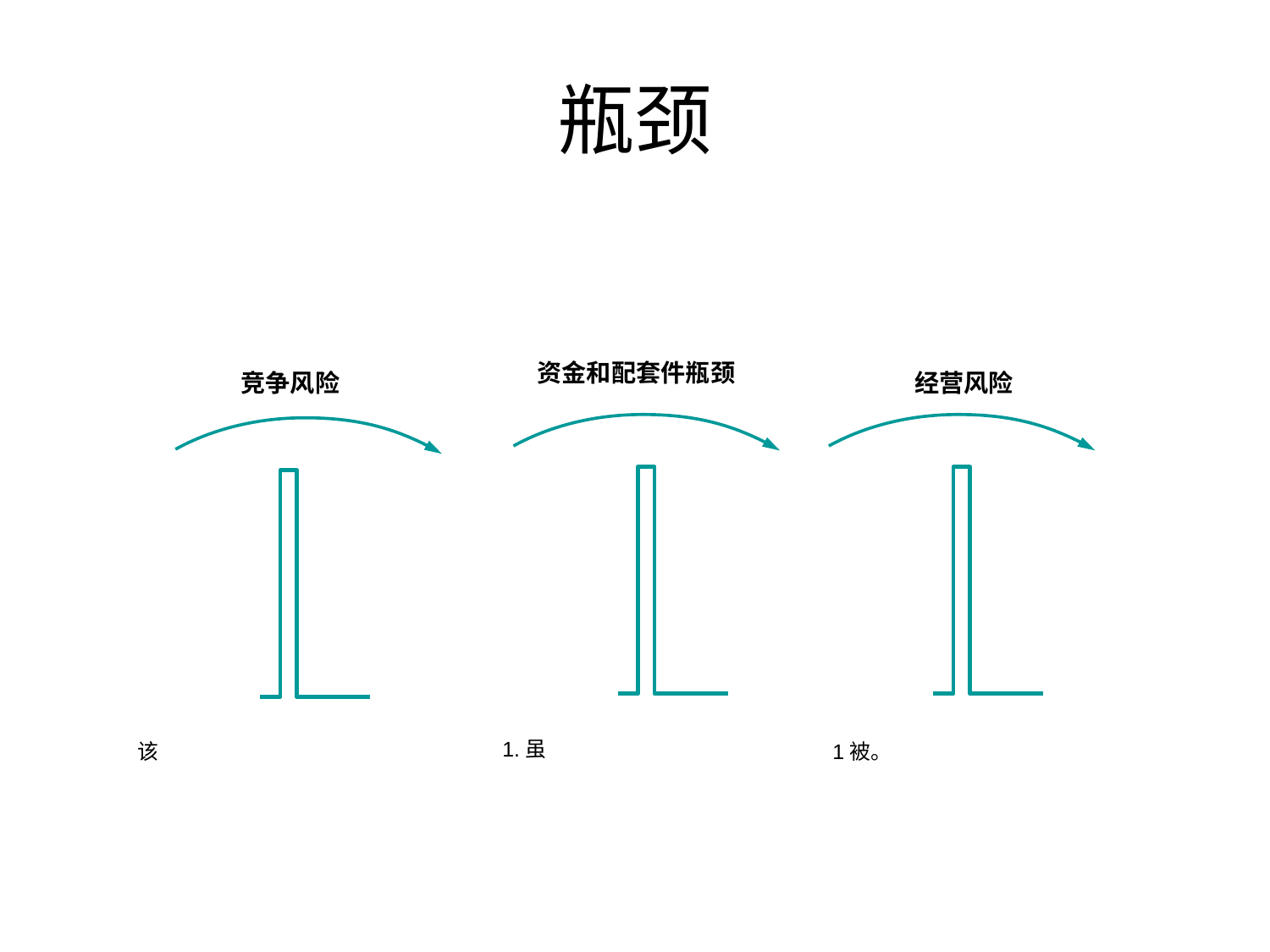

# 瓶颈
资金和配套件瓶颈

竞争风险
经营风险

1.虽
该
1被。